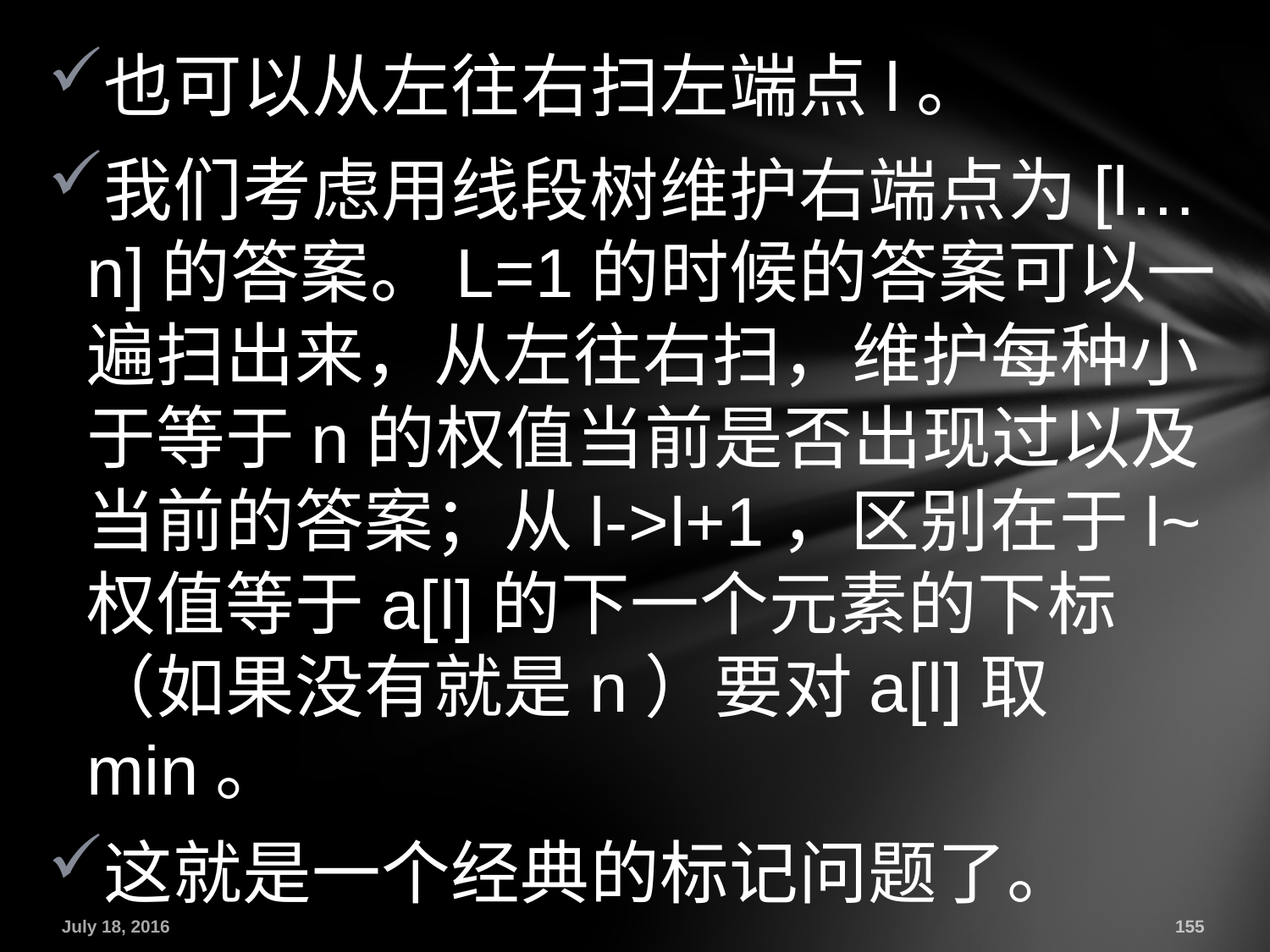

也可以从左往右扫左端点l。
我们考虑用线段树维护右端点为[l…n]的答案。L=1的时候的答案可以一遍扫出来，从左往右扫，维护每种小于等于n的权值当前是否出现过以及当前的答案；从l->l+1，区别在于l~权值等于a[l]的下一个元素的下标（如果没有就是n）要对a[l]取min。
这就是一个经典的标记问题了。
July 18, 2016

155